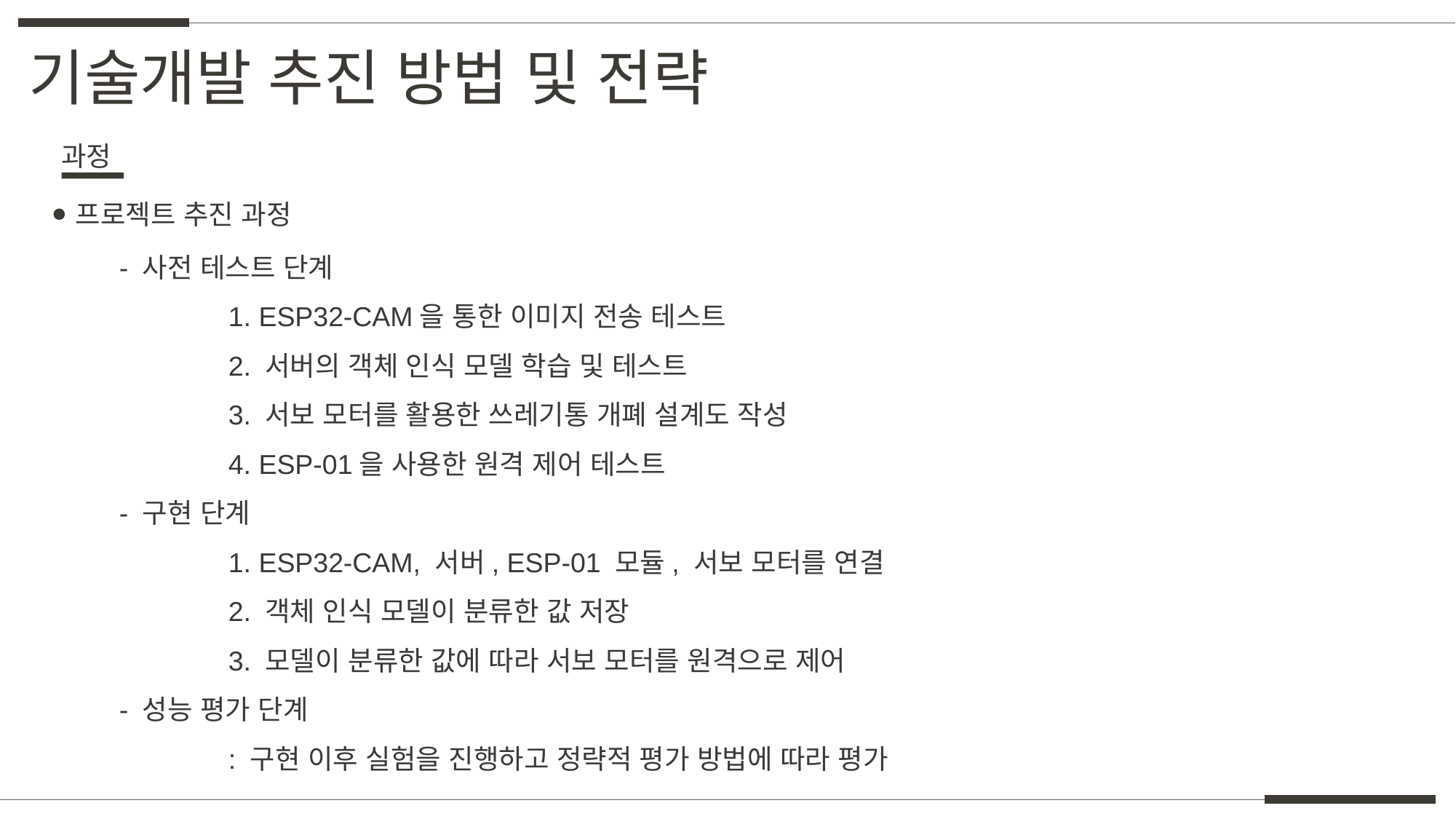

기술개발 추진 방법 및 전략
과정

프로젝트 추진 과정

- 사전 테스트 단계
	1. ESP32-CAM을 통한 이미지 전송 테스트
	2. 서버의 객체 인식 모델 학습 및 테스트
	3. 서보 모터를 활용한 쓰레기통 개폐 설계도 작성
	4. ESP-01을 사용한 원격 제어 테스트
- 구현 단계
	1. ESP32-CAM, 서버, ESP-01 모듈, 서보 모터를 연결
	2. 객체 인식 모델이 분류한 값 저장
	3. 모델이 분류한 값에 따라 서보 모터를 원격으로 제어
- 성능 평가 단계
	: 구현 이후 실험을 진행하고 정략적 평가 방법에 따라 평가